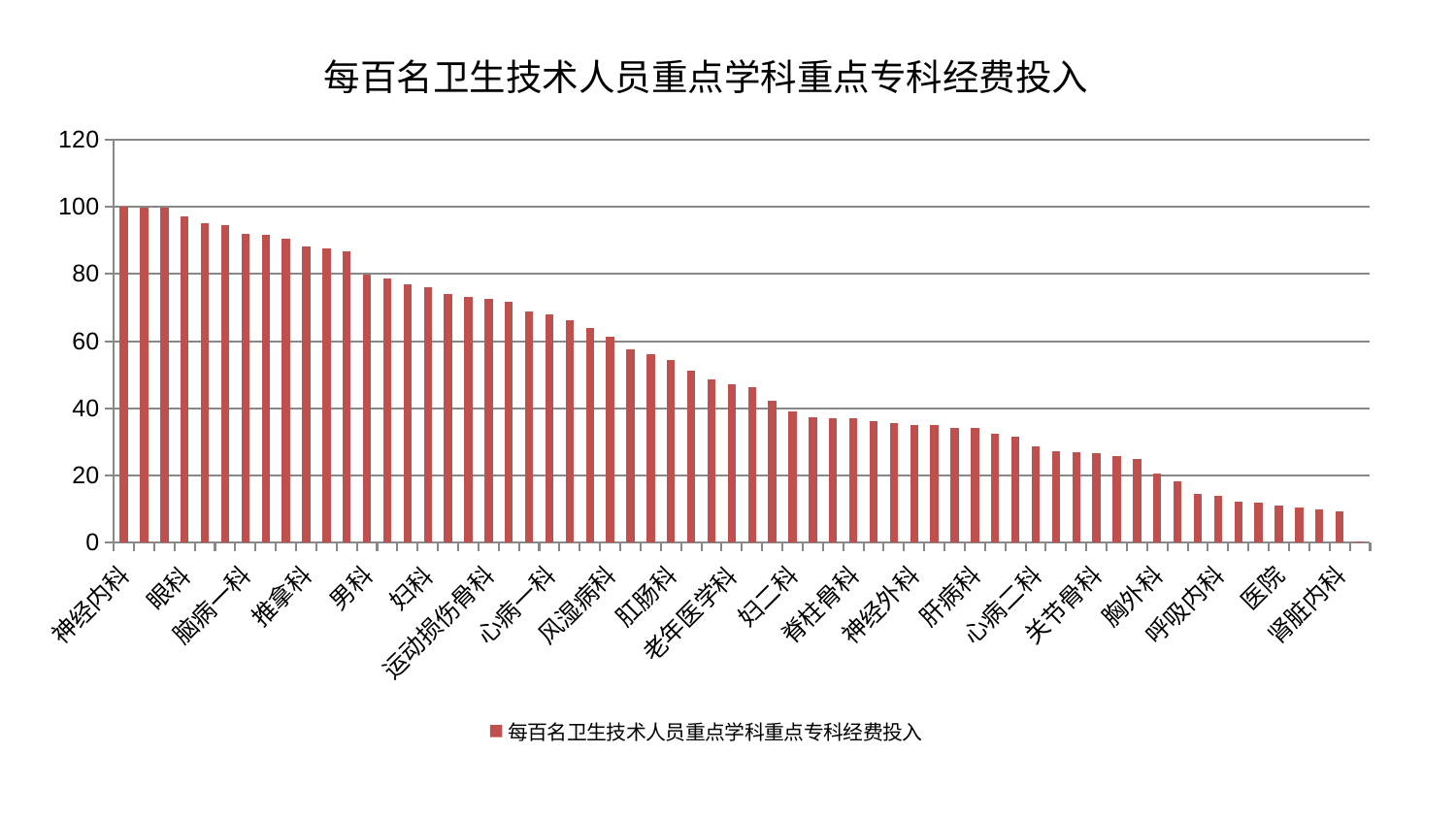

### Chart: 每百名卫生技术人员重点学科重点专科经费投入

| Category | 每百名卫生技术人员重点学科重点专科经费投入 |
|---|---|
| 神经内科 | 100.00000000000001 |
| 身心医学科 | 99.79846607089061 |
| 乳腺甲状腺外科 | 99.69033149818036 |
| 眼科 | 97.0340983045869 |
| 美容皮肤科 | 94.98872389024777 |
| 微创骨科 | 94.46502640494238 |
| 脑病一科 | 92.07382304764583 |
| 综合内科 | 91.51362729443996 |
| 肝胆外科 | 90.54058269569904 |
| 推拿科 | 88.13298509344409 |
| 针灸科 | 87.65753290700552 |
| 东区肾病科 | 86.8297428046465 |
| 男科 | 79.86286228710362 |
| 普通外科 | 78.57129853854269 |
| 中医经典科 | 76.88642201611304 |
| 妇科 | 76.20178911384818 |
| 脑病三科 | 74.12338438516691 |
| 心病三科 | 73.27035631574385 |
| 运动损伤骨科 | 72.70319293175025 |
| 产科 | 71.69667744550843 |
| 小儿骨科 | 68.7312543373393 |
| 心病一科 | 67.92642727179312 |
| 骨科 | 66.29333308609745 |
| 肿瘤内科 | 63.898335389219014 |
| 风湿病科 | 61.284577838782795 |
| 脑病二科 | 57.54278747323664 |
| 血液科 | 56.037817815279894 |
| 肛肠科 | 54.39768181048323 |
| 治未病中心 | 51.16503206119013 |
| 皮肤科 | 48.64458220009556 |
| 老年医学科 | 47.05038768916767 |
| 创伤骨科 | 46.31398813234667 |
| 东区重症医学科 | 42.246176051875885 |
| 妇二科 | 39.15060185563367 |
| 儿科 | 37.30621309830493 |
| 周围血管科 | 37.02665062193741 |
| 脊柱骨科 | 36.91013797330328 |
| 心病四科 | 36.031009987033435 |
| 心血管内科 | 35.667899475535286 |
| 神经外科 | 35.150017850323785 |
| 耳鼻喉科 | 35.085026124499485 |
| 内分泌科 | 34.28850497948799 |
| 肝病科 | 34.17420485836092 |
| 脾胃病科 | 32.45122322979341 |
| 脾胃科消化科合并 | 31.4189710401673 |
| 心病二科 | 28.532744855055192 |
| 中医外治中心 | 27.15219554889282 |
| 妇科妇二科合并 | 26.80010733259087 |
| 关节骨科 | 26.735770170675657 |
| 显微骨科 | 25.809430171824275 |
| 消化内科 | 24.892269969933736 |
| 胸外科 | 20.537609465082337 |
| 西区重症医学科 | 18.357126711364867 |
| 泌尿外科 | 14.383000487660023 |
| 呼吸内科 | 14.018443859821021 |
| 小儿推拿科 | 12.282061239718923 |
| 肾病科 | 11.804630668013482 |
| 医院 | 11.049585419316323 |
| 重症医学科 | 10.605398499756353 |
| 口腔科 | 9.934578193352205 |
| 肾脏内科 | 9.245195835215577 |
| 康复科 | 0.42812715517895494 |
250